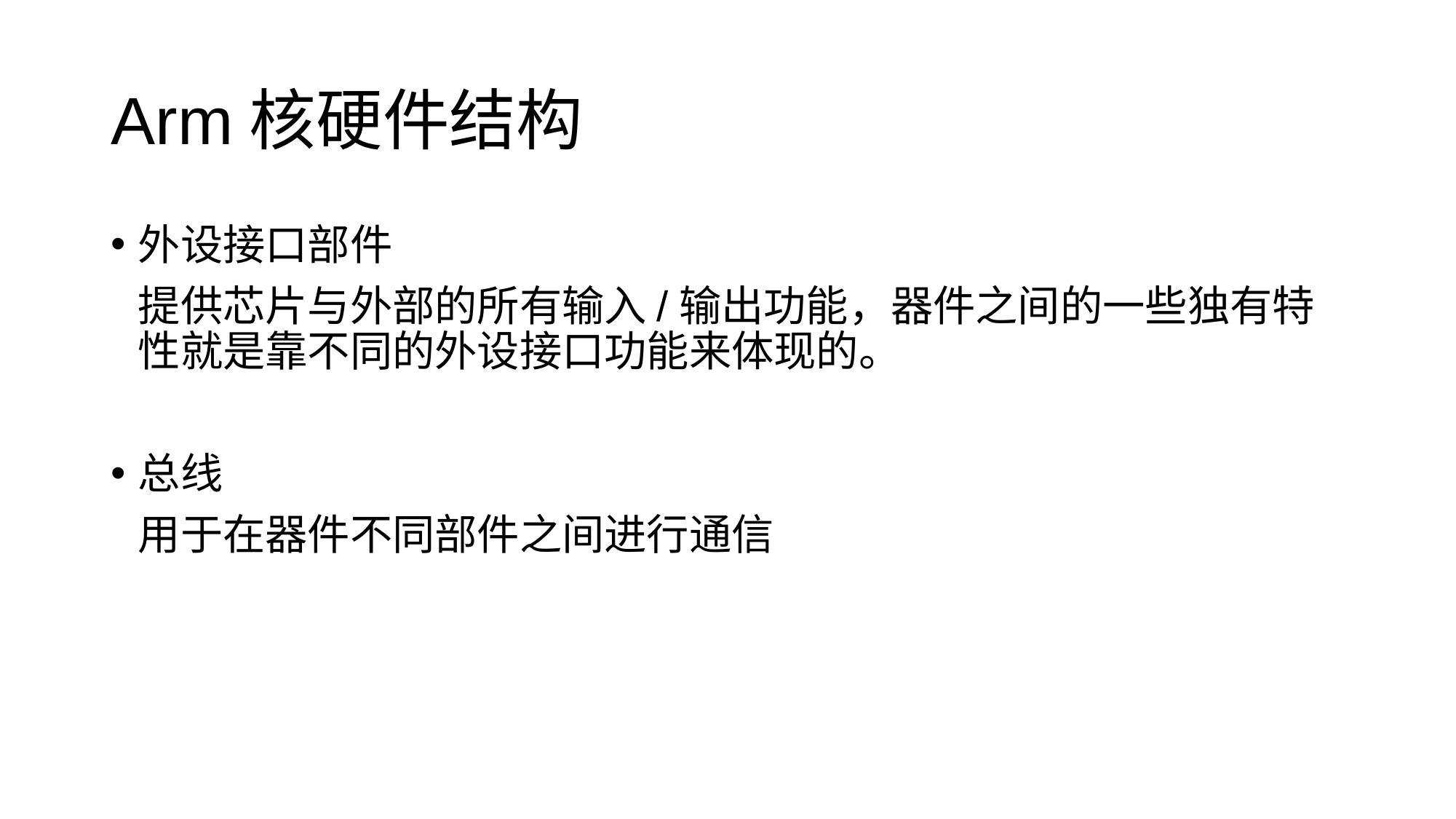

# Arm核硬件结构
外设接口部件
	提供芯片与外部的所有输入/输出功能，器件之间的一些独有特性就是靠不同的外设接口功能来体现的。

总线
	用于在器件不同部件之间进行通信